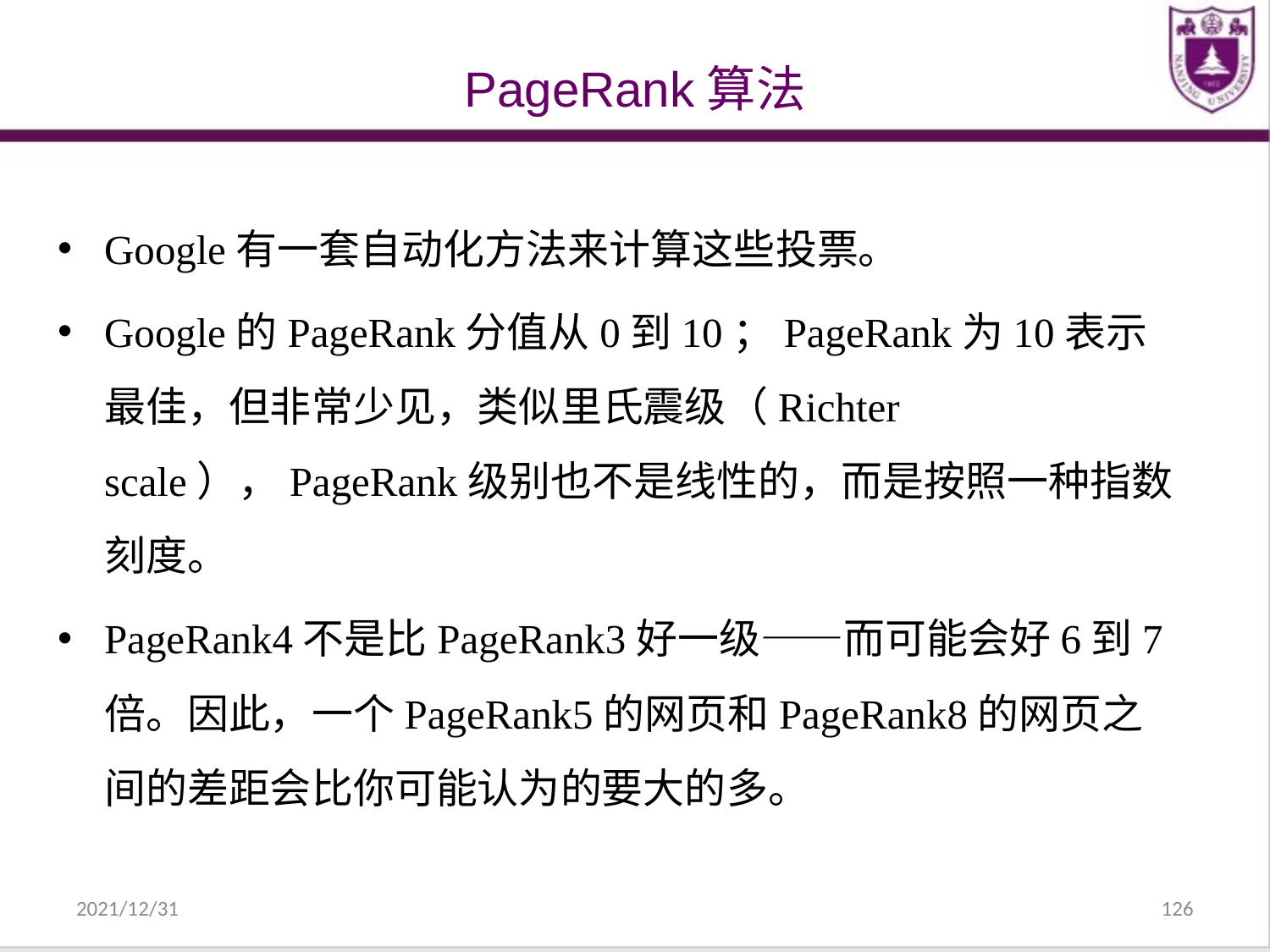

# PageRank算法
Google有一套自动化方法来计算这些投票。
Google的PageRank分值从0到10；PageRank为10表示最佳，但非常少见，类似里氏震级（Richter scale），PageRank级别也不是线性的，而是按照一种指数刻度。
PageRank4不是比PageRank3好一级——而可能会好6到7倍。因此，一个PageRank5的网页和PageRank8的网页之间的差距会比你可能认为的要大的多。
2021/12/31
126